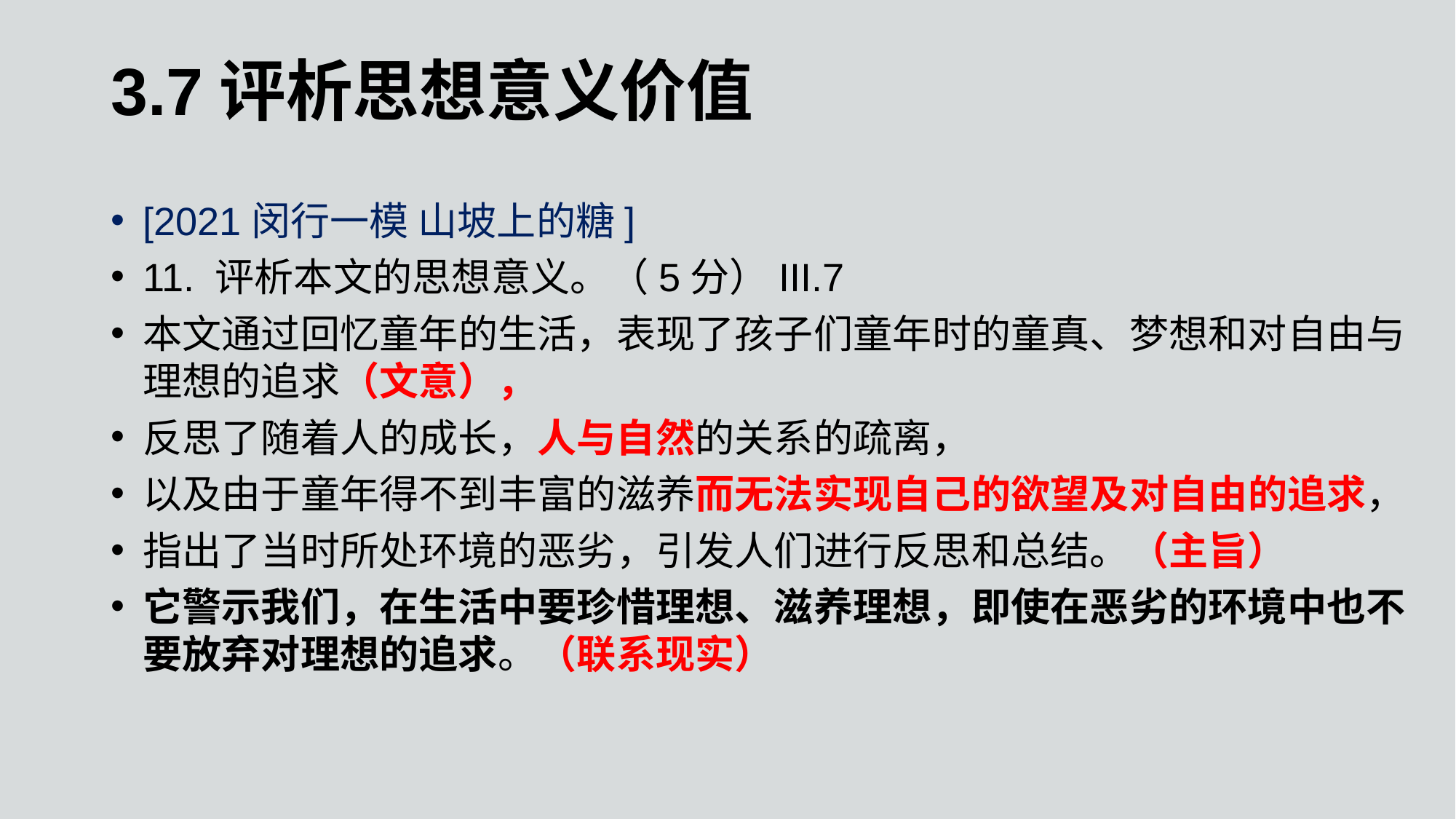

3.7评析思想意义价值
[2021闵行一模 山坡上的糖]
11. 评析本文的思想意义。（5分）III.7
本文通过回忆童年的生活，表现了孩子们童年时的童真、梦想和对自由与理想的追求（文意），
反思了随着人的成长，人与自然的关系的疏离，
以及由于童年得不到丰富的滋养而无法实现自己的欲望及对自由的追求，
指出了当时所处环境的恶劣，引发人们进行反思和总结。（主旨）
它警示我们，在生活中要珍惜理想、滋养理想，即使在恶劣的环境中也不要放弃对理想的追求。（联系现实）